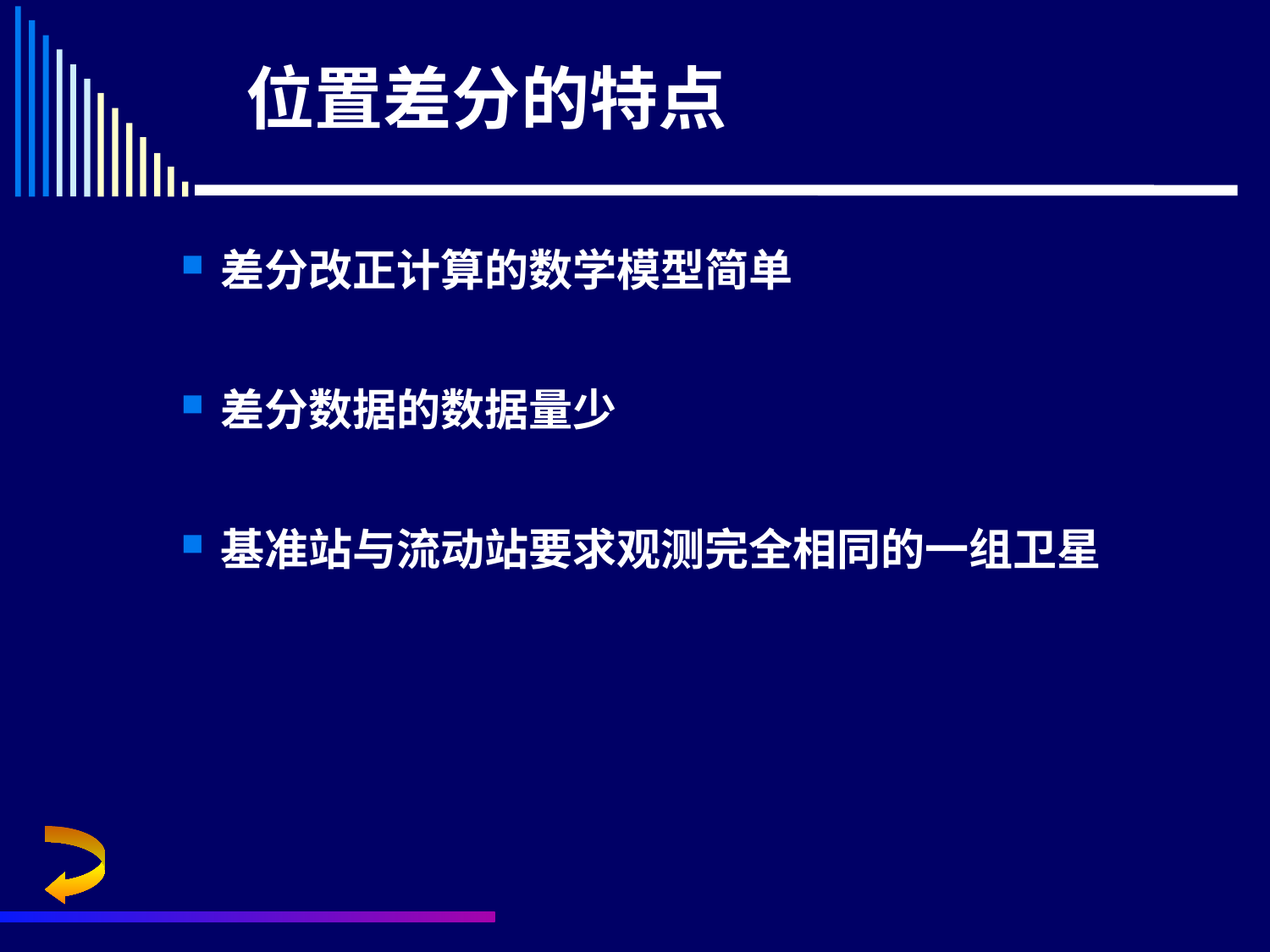

# 位置差分的特点
差分改正计算的数学模型简单

差分数据的数据量少

基准站与流动站要求观测完全相同的一组卫星